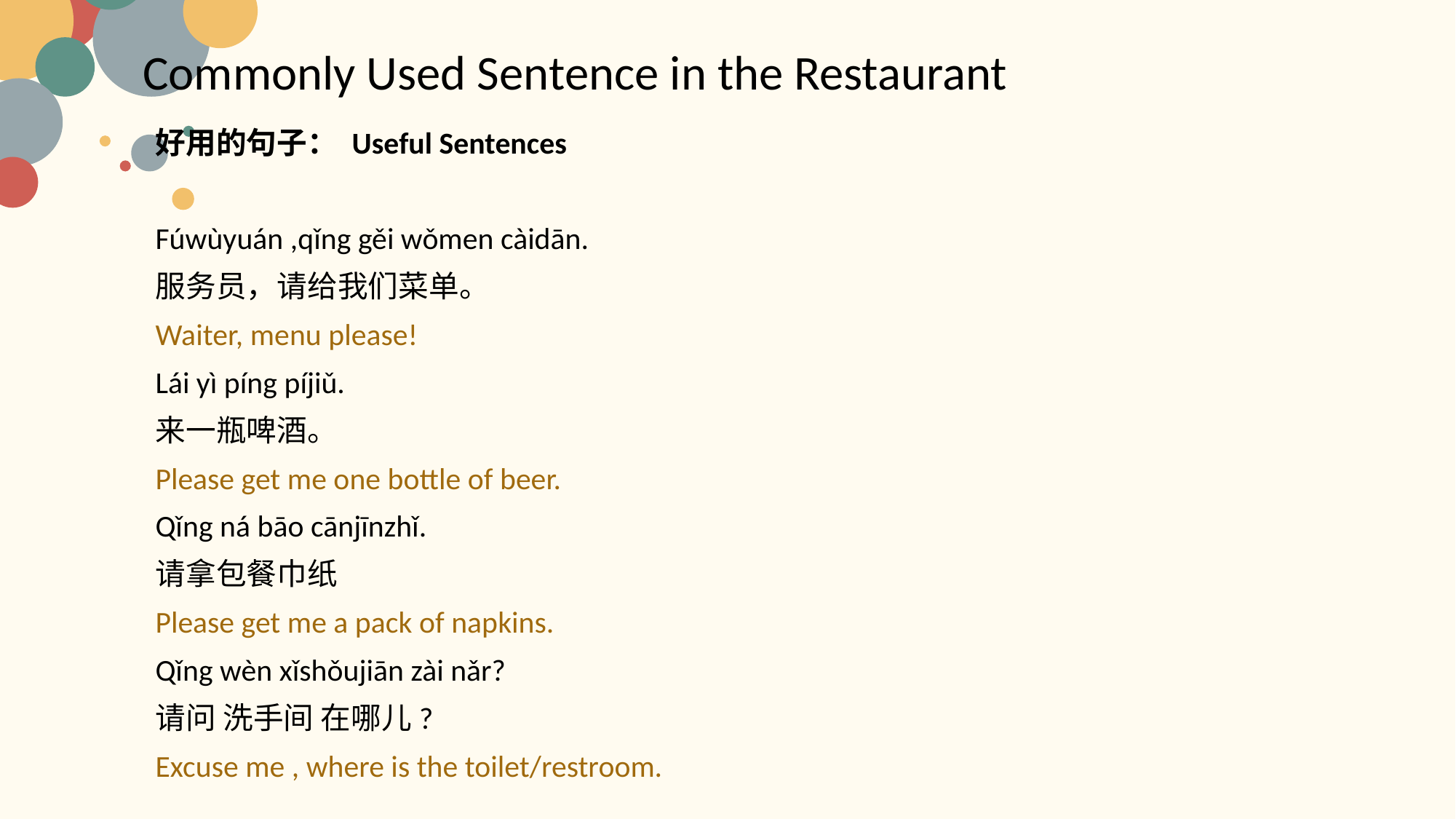

# Commonly Used Sentence in the Restaurant
好用的句子： Useful Sentences

Fúwùyuán ,qǐng gěi wǒmen càidān.
服务员，请给我们菜单。
Waiter, menu please!
Lái yì píng píjiǔ.
来一瓶啤酒。
Please get me one bottle of beer.
Qǐng ná bāo cānjīnzhǐ.
请拿包餐巾纸
Please get me a pack of napkins.
Qǐng wèn xǐshǒujiān zài nǎr?
请问 洗手间 在哪儿?
Excuse me , where is the toilet/restroom.